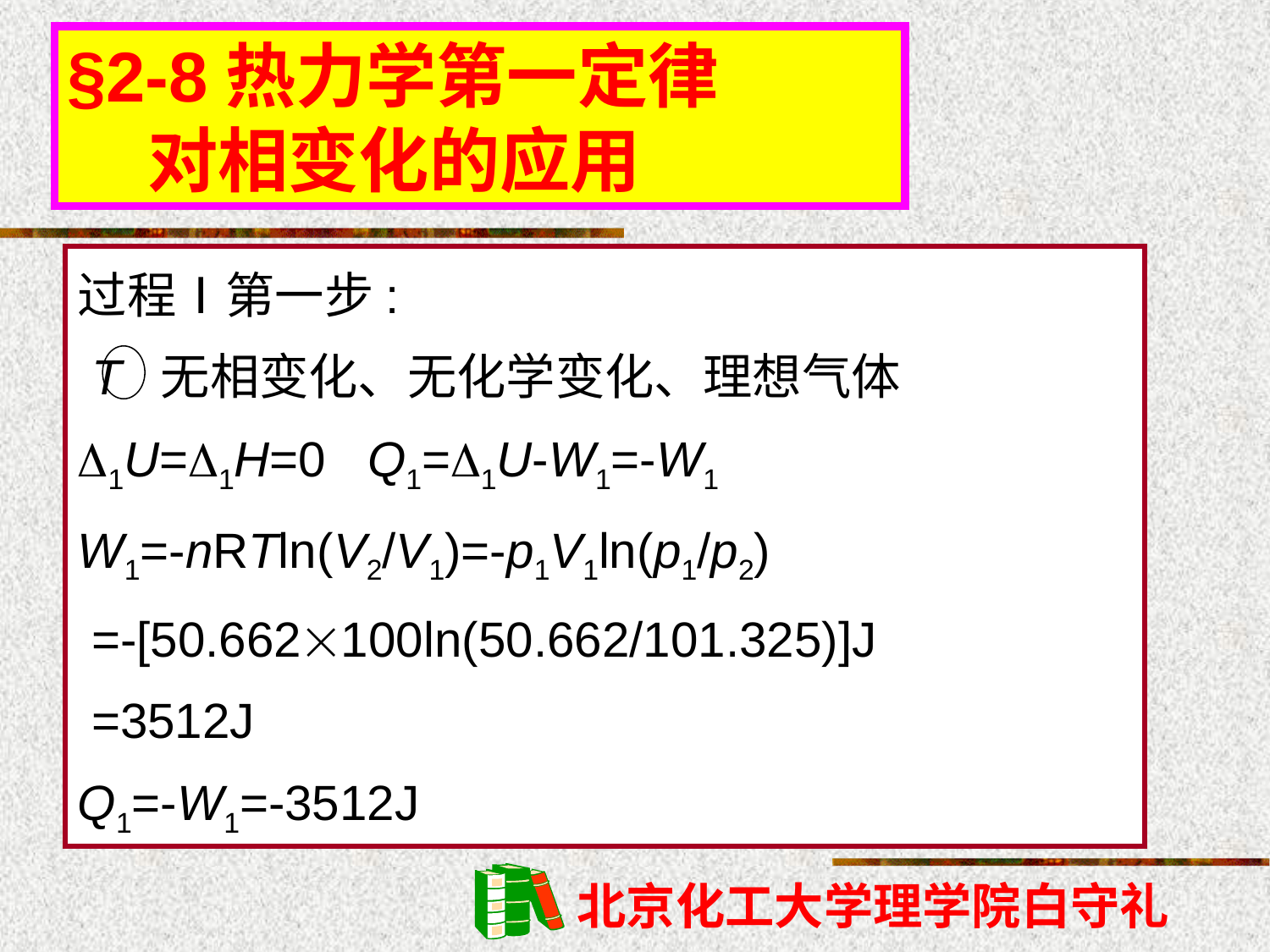

§2-8热力学第一定律
     对相变化的应用
过程Ⅰ第一步:
 T  无相变化、无化学变化、理想气体
Δ1U=Δ1H=0   Q1=Δ1U-W1=-W1
W1=-nRTln(V2/V1)=-p1V1ln(p1/p2)
 =-[50.662×100ln(50.662/101.325)]J
 =3512J
Q1=-W1=-3512J